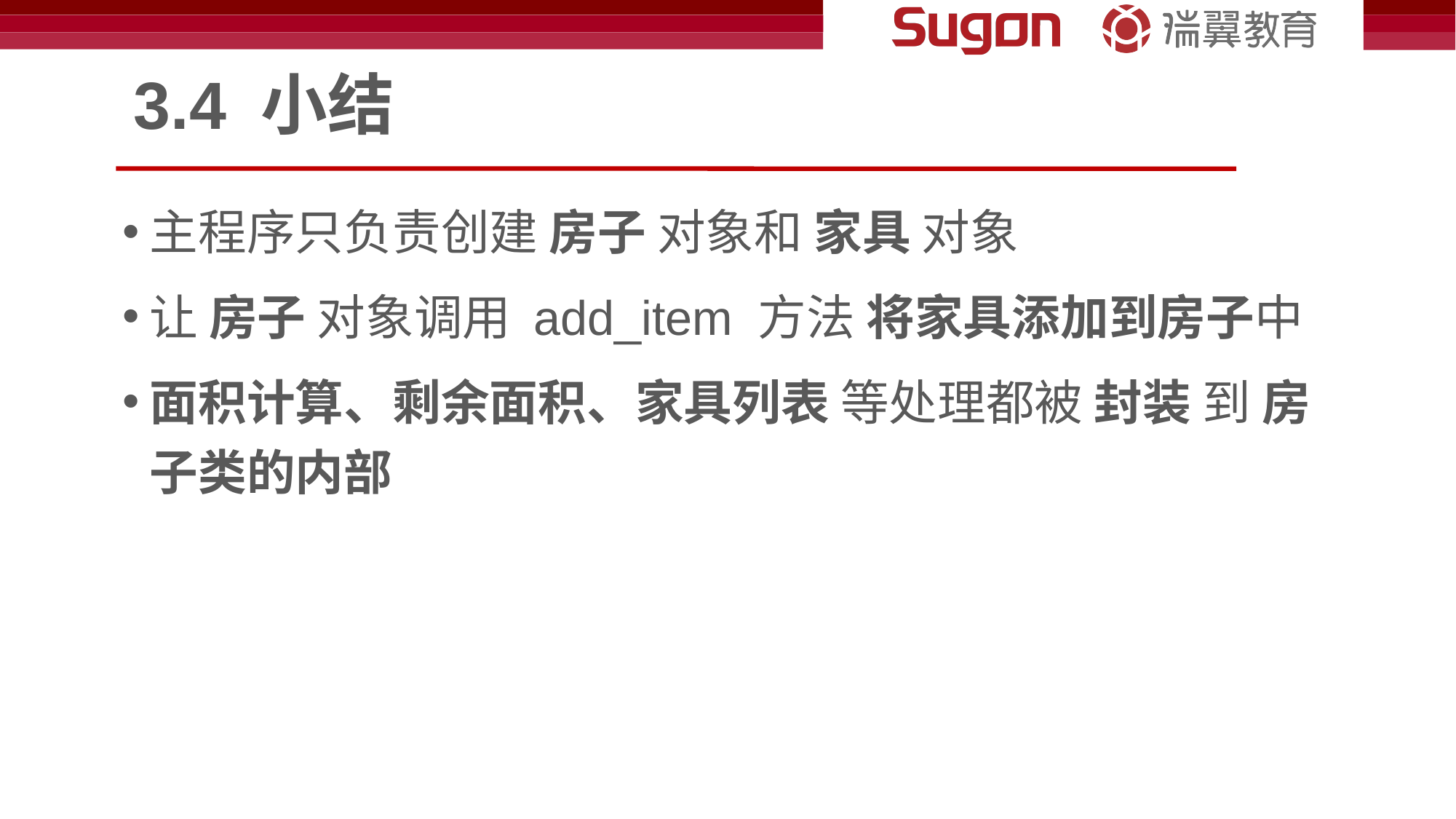

# 3.4 小结
主程序只负责创建 房子 对象和 家具 对象
让 房子 对象调用 add_item 方法 将家具添加到房子中
面积计算、剩余面积、家具列表 等处理都被 封装 到 房子类的内部